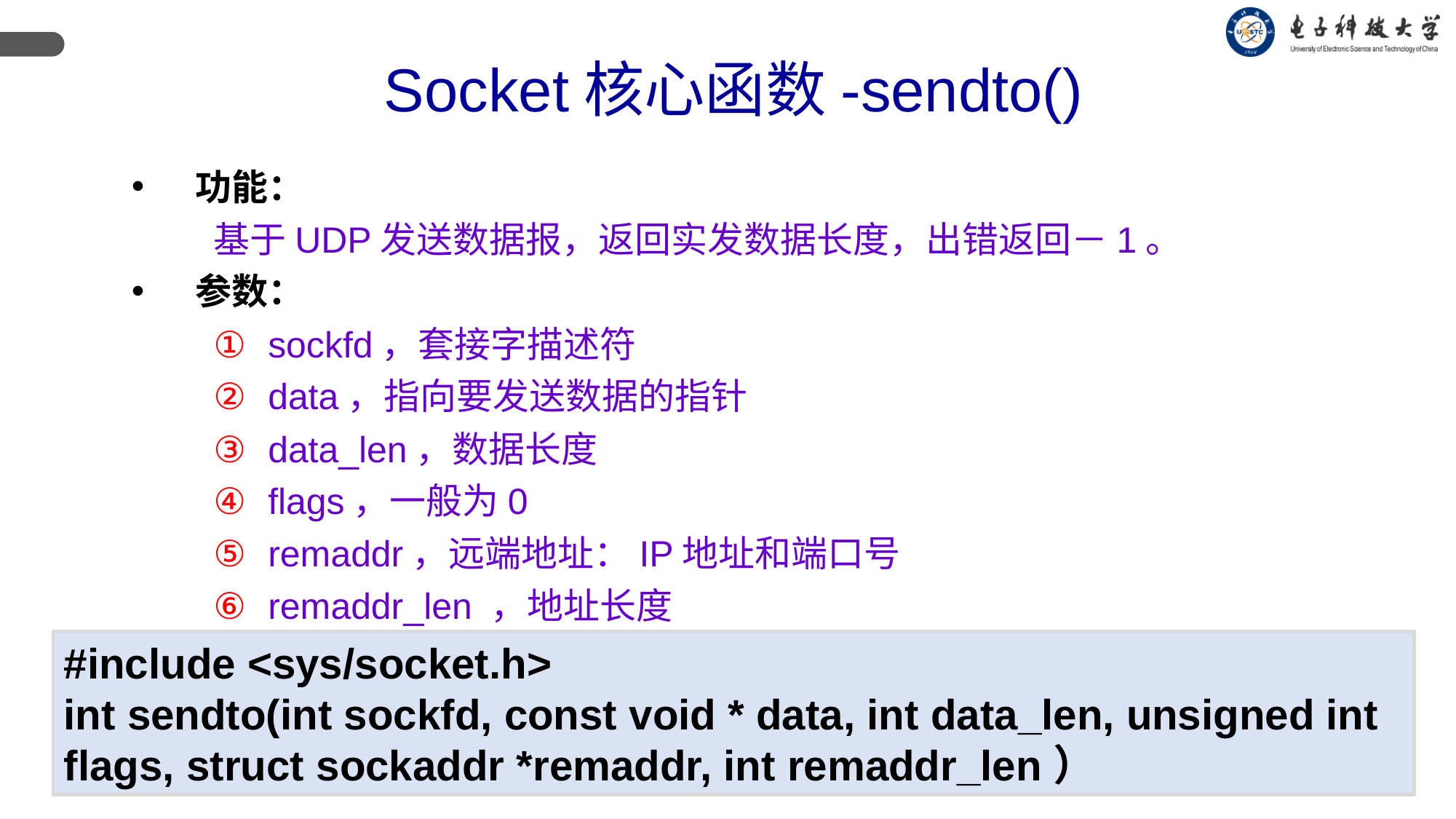

Socket核心函数-sendto()
功能：
基于UDP发送数据报，返回实发数据长度，出错返回－1。
参数：
sockfd，套接字描述符
data，指向要发送数据的指针
data_len，数据长度
flags，一般为0
remaddr，远端地址：IP地址和端口号
remaddr_len ，地址长度
#include <sys/socket.h>
int sendto(int sockfd, const void * data, int data_len, unsigned int flags, struct sockaddr *remaddr, int remaddr_len）